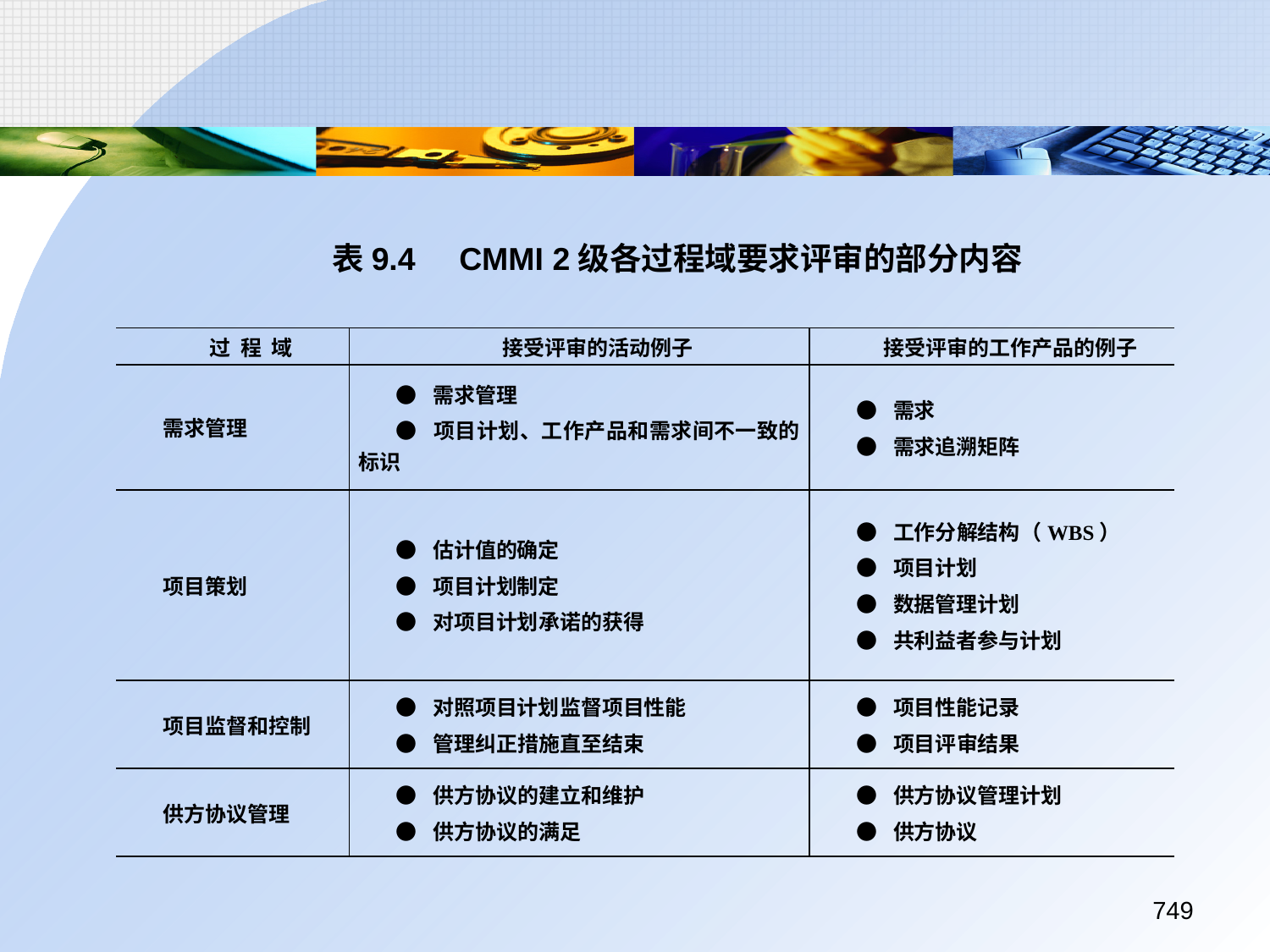

表9.4	CMMI 2级各过程域要求评审的部分内容
| 过 程 域 | 接受评审的活动例子 | 接受评审的工作产品的例子 |
| --- | --- | --- |
| 需求管理 | ● 需求管理 ● 项目计划、工作产品和需求间不一致的标识 | ● 需求 ● 需求追溯矩阵 |
| 项目策划 | ● 估计值的确定 ● 项目计划制定 ● 对项目计划承诺的获得 | ● 工作分解结构（WBS） ● 项目计划 ● 数据管理计划 ● 共利益者参与计划 |
| 项目监督和控制 | ● 对照项目计划监督项目性能 ● 管理纠正措施直至结束 | ● 项目性能记录 ● 项目评审结果 |
| 供方协议管理 | ● 供方协议的建立和维护 ● 供方协议的满足 | ● 供方协议管理计划 ● 供方协议 |
749